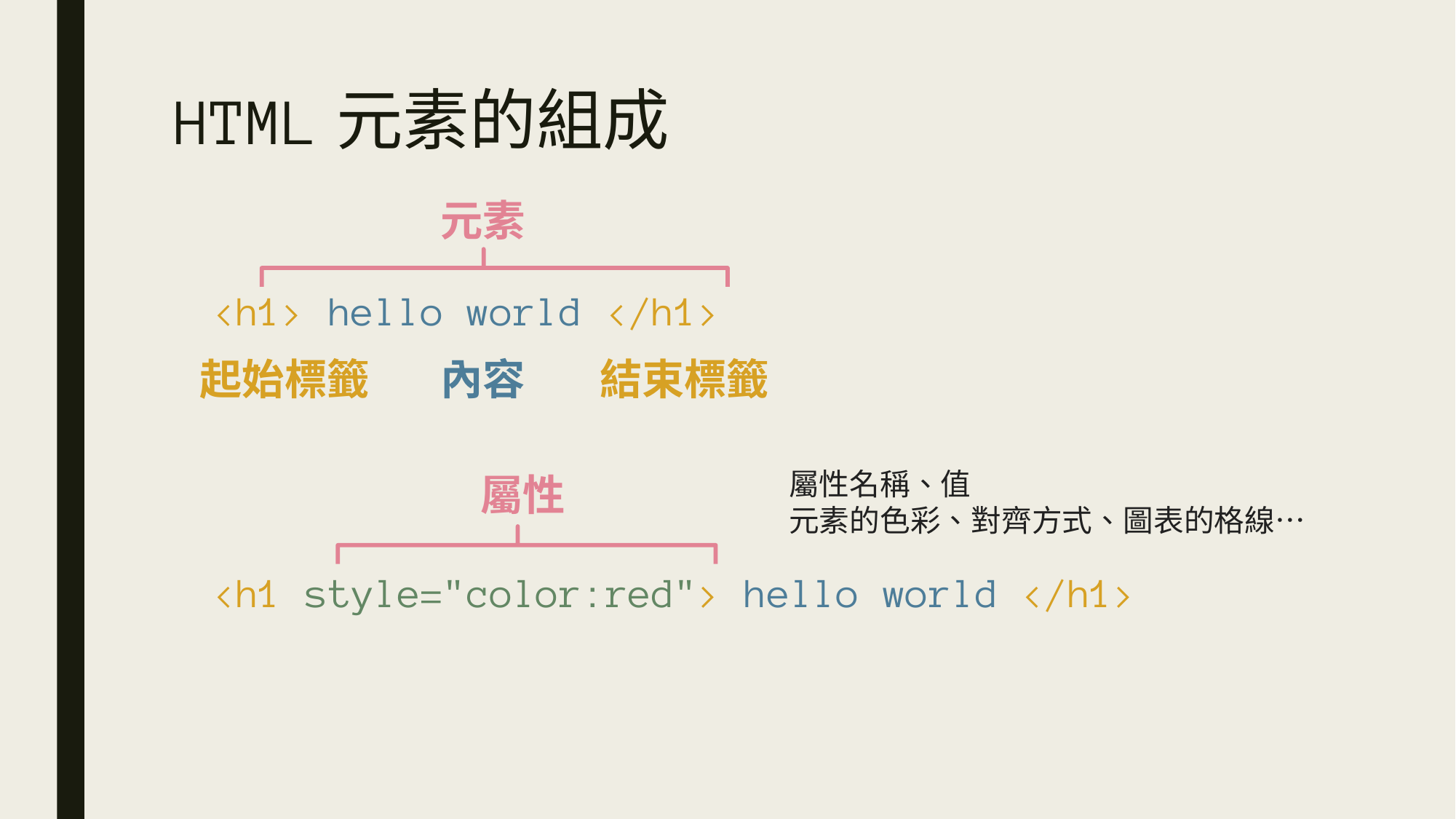

# HTML元素的組成
元素
<h1> hello world </h1>
起始標籤
內容
結束標籤

屬性名稱、值
元素的色彩、對齊方式、圖表的格線…
屬性
<h1 style="color:red"> hello world </h1>